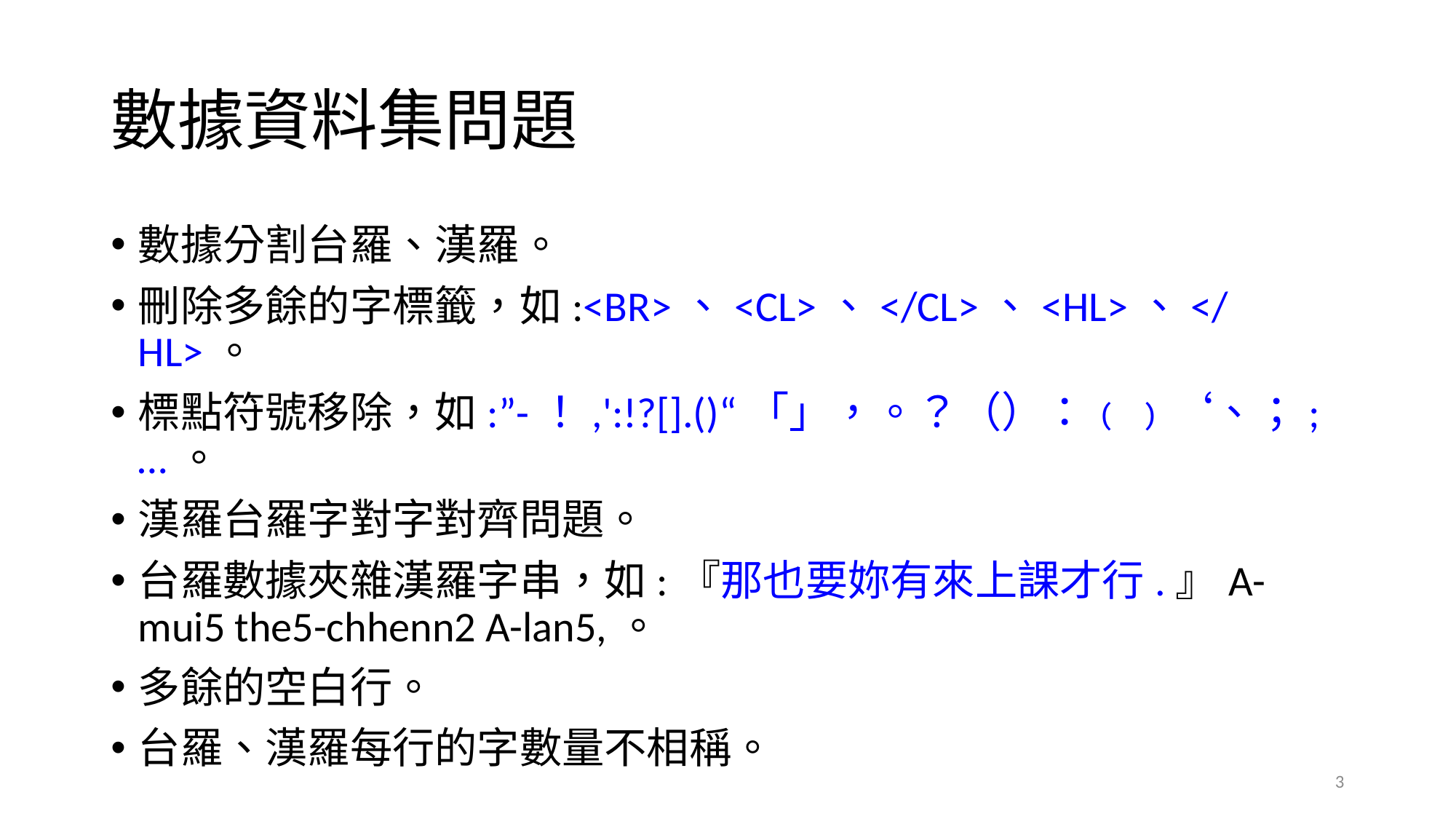

# 數據資料集問題
數據分割台羅、漢羅。
刪除多餘的字標籤，如:<BR>、<CL>、</CL>、<HL>、</HL>。
標點符號移除，如:”-！,':!?[].()“「」，。？（）：﹙﹚‘、；;…。
漢羅台羅字對字對齊問題。
台羅數據夾雜漢羅字串，如:『那也要妳有來上課才行.』A-mui5 the5-chhenn2 A-lan5,。
多餘的空白行。
台羅、漢羅每行的字數量不相稱。

3